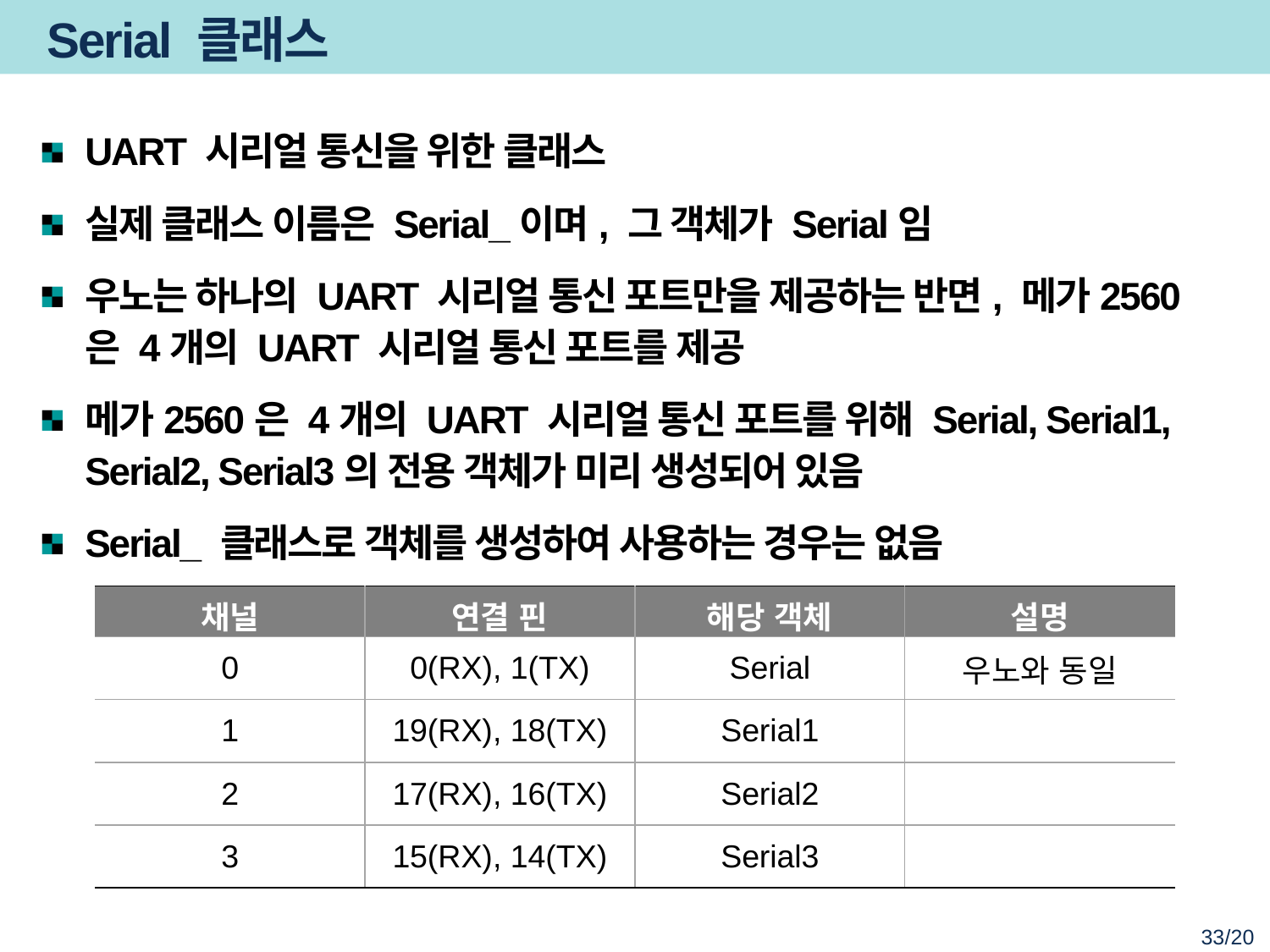

# Serial 클래스
UART 시리얼 통신을 위한 클래스
실제 클래스 이름은 Serial_이며, 그 객체가 Serial임
우노는 하나의 UART 시리얼 통신 포트만을 제공하는 반면, 메가2560은 4개의 UART 시리얼 통신 포트를 제공
메가2560은 4개의 UART 시리얼 통신 포트를 위해 Serial, Serial1, Serial2, Serial3의 전용 객체가 미리 생성되어 있음
Serial_ 클래스로 객체를 생성하여 사용하는 경우는 없음
| 채널 | 연결 핀 | 해당 객체 | 설명 |
| --- | --- | --- | --- |
| 0 | 0(RX), 1(TX) | Serial | 우노와 동일 |
| 1 | 19(RX), 18(TX) | Serial1 |  |
| 2 | 17(RX), 16(TX) | Serial2 |  |
| 3 | 15(RX), 14(TX) | Serial3 |  |